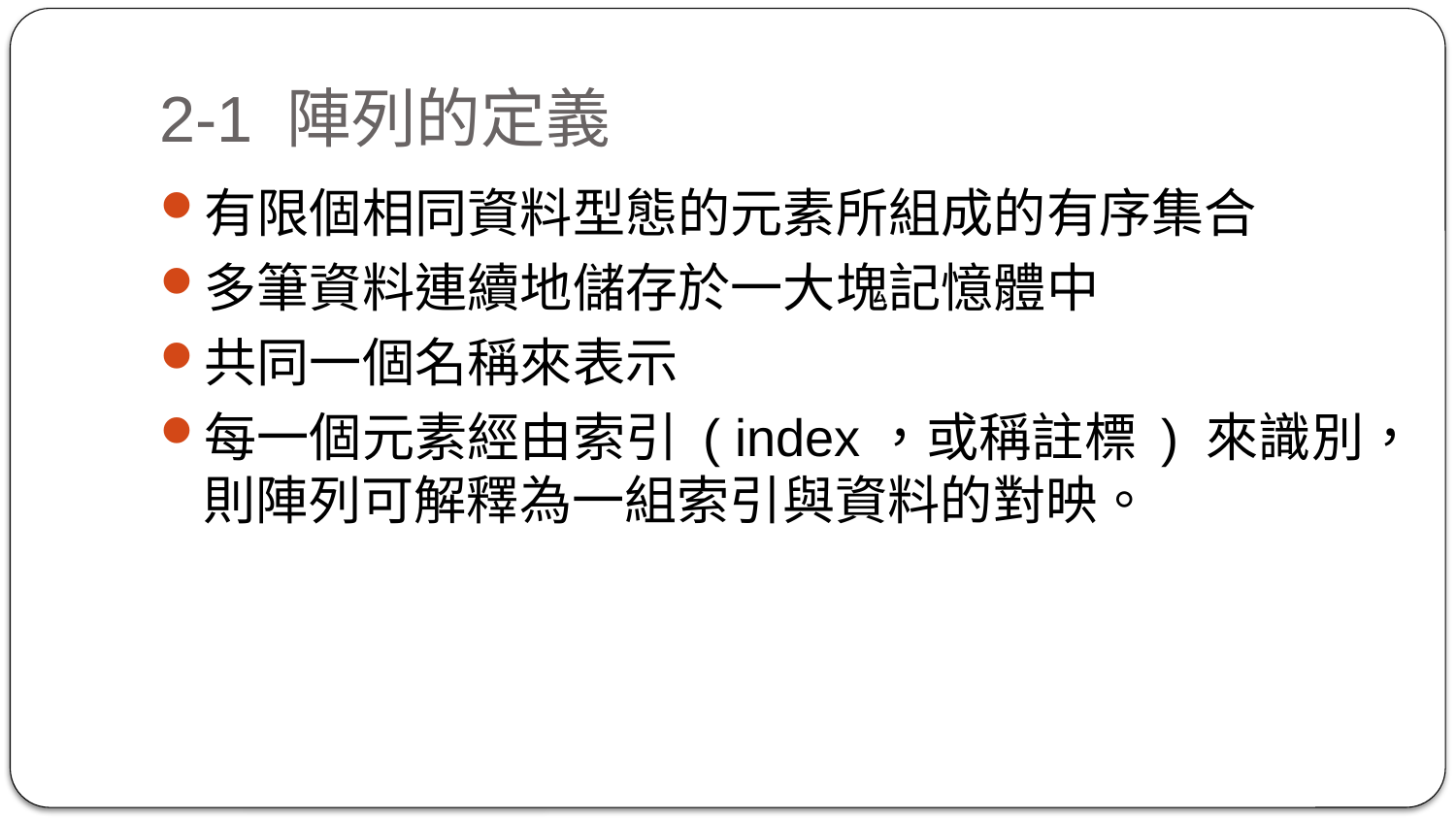

# 2-1 陣列的定義
有限個相同資料型態的元素所組成的有序集合
多筆資料連續地儲存於一大塊記憶體中
共同一個名稱來表示
每一個元素經由索引 ( index，或稱註標 ) 來識別，則陣列可解釋為一組索引與資料的對映。